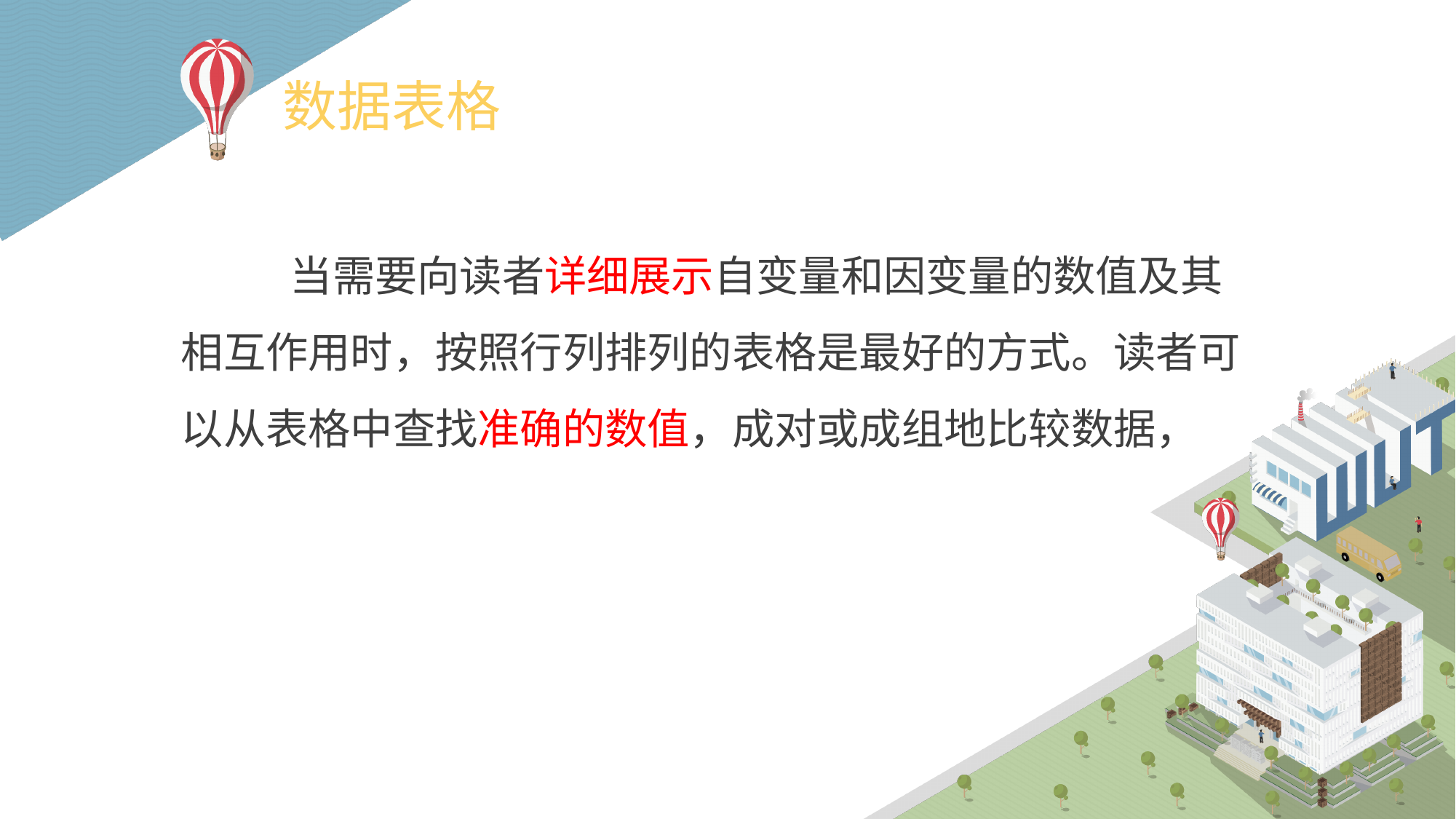

# 数据表格
	当需要向读者详细展示自变量和因变量的数值及其相互作用时，按照行列排列的表格是最好的方式。读者可以从表格中查找准确的数值，成对或成组地比较数据，